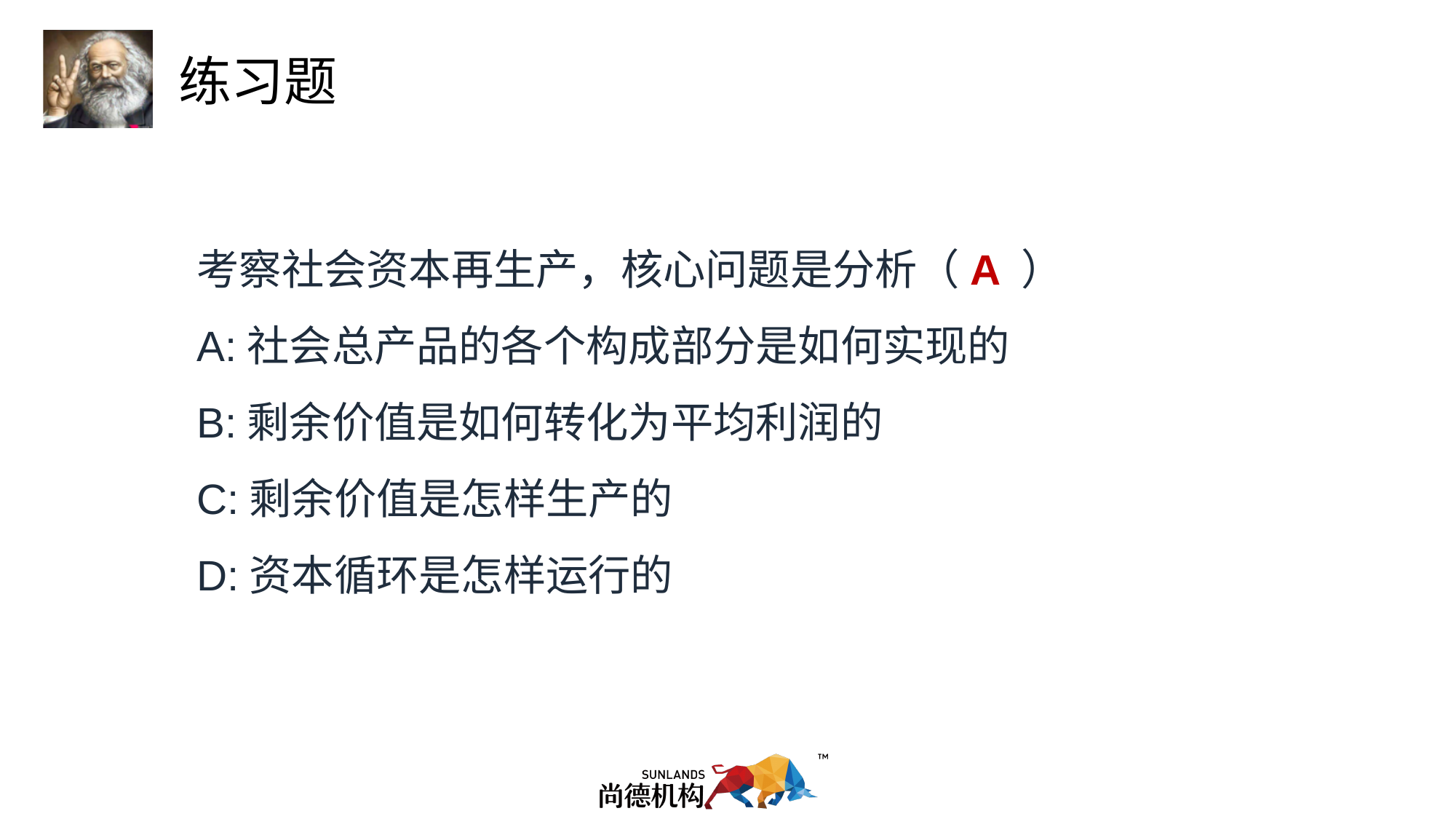

考察社会资本再生产，核心问题是分析（A ）
A:社会总产品的各个构成部分是如何实现的
B:剩余价值是如何转化为平均利润的
C:剩余价值是怎样生产的
D:资本循环是怎样运行的